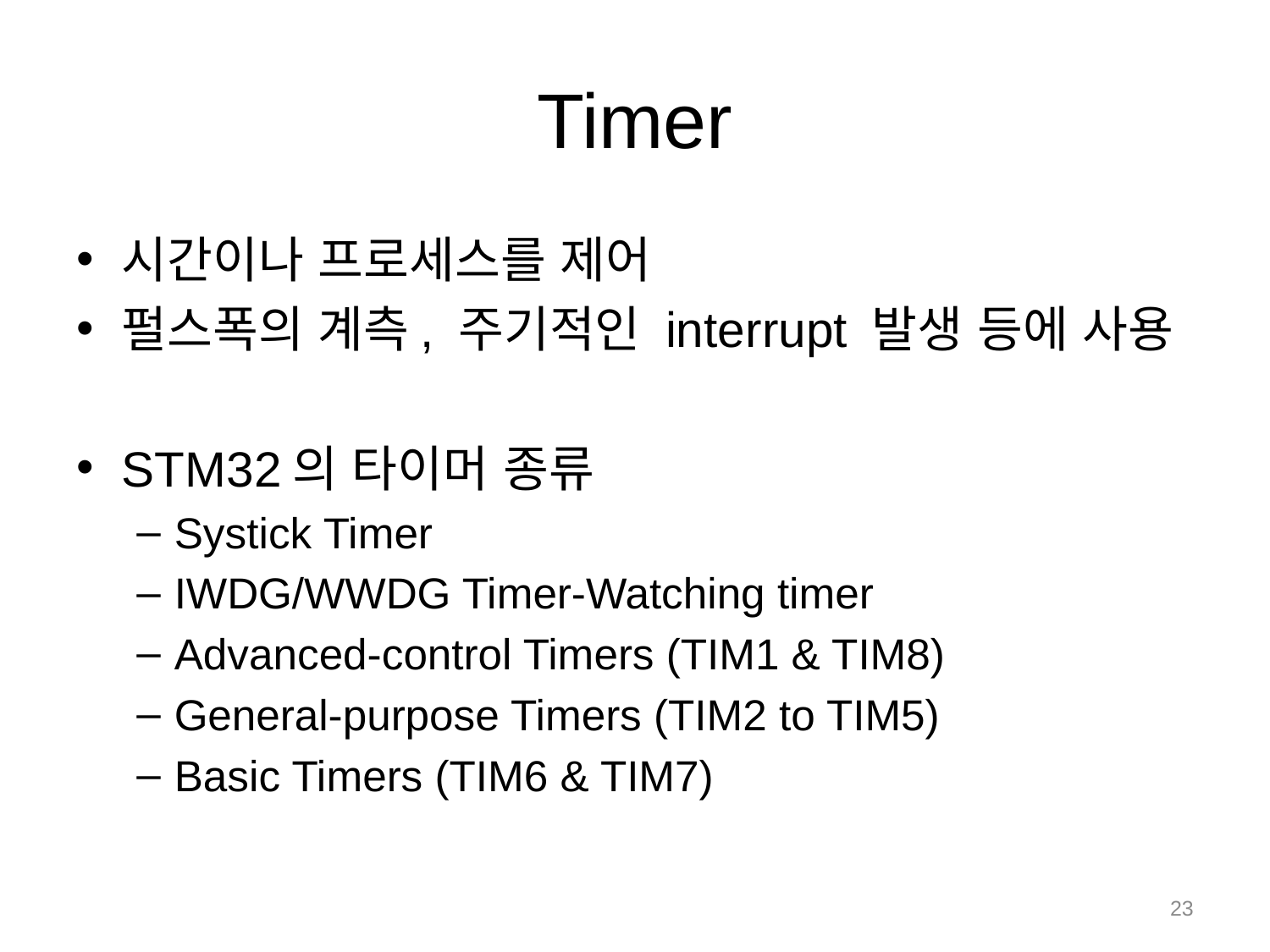

# Timer
시간이나 프로세스를 제어
펄스폭의 계측, 주기적인 interrupt 발생 등에 사용

STM32의 타이머 종류
Systick Timer
IWDG/WWDG Timer-Watching timer
Advanced-control Timers (TIM1 & TIM8)
General-purpose Timers (TIM2 to TIM5)
Basic Timers (TIM6 & TIM7)
23